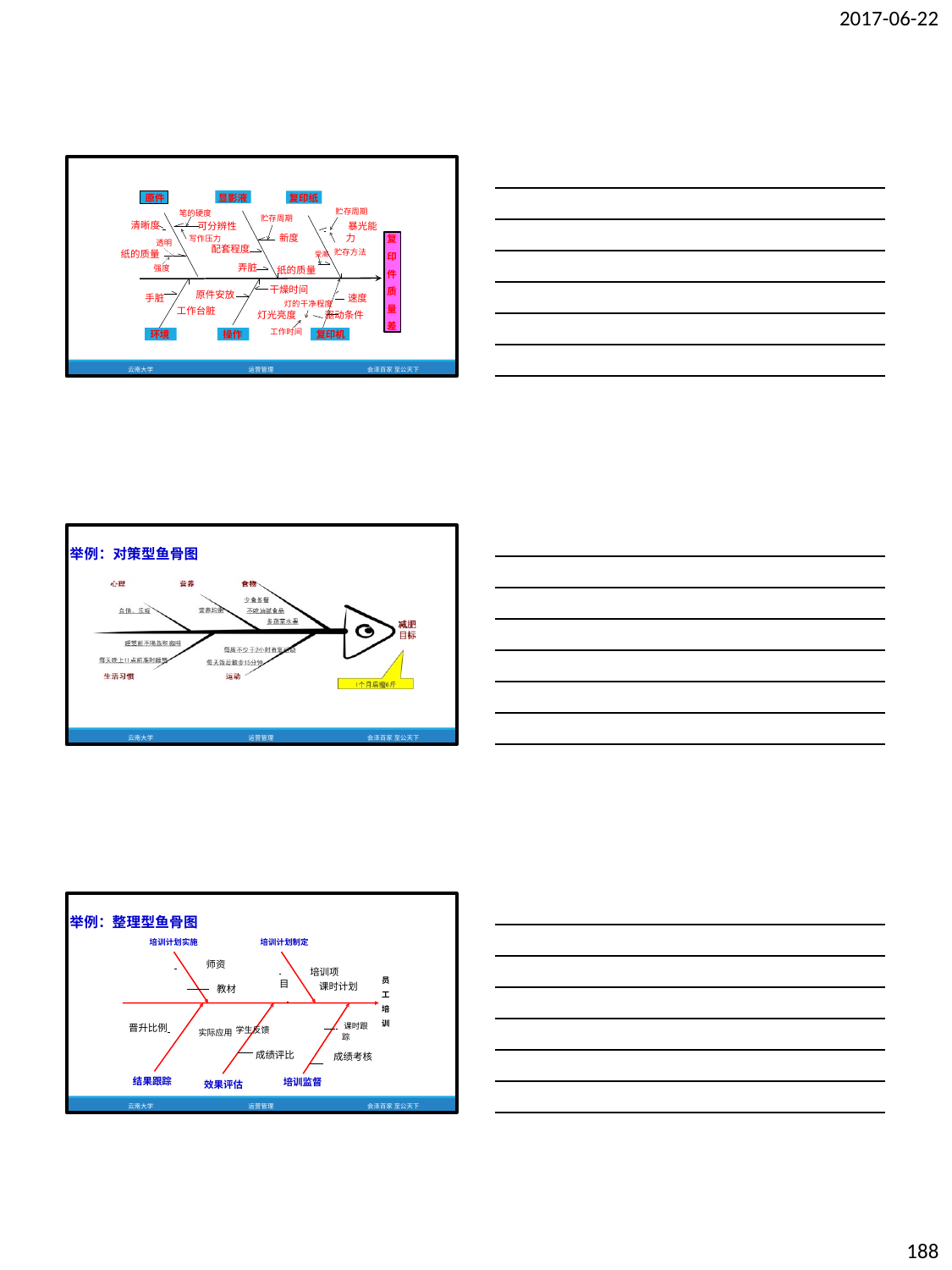

2017-06-22

显影液
原件
复印纸
贮存周期
 	 暴光能力
笔的硬度
可分辨性
写作压力
配套程度
弄脏

贮存周期

清晰度
透明
纸的质量
强度

新度
复
印 件 质 量 差

受潮 贮存方法
纸的质量

手脏

干燥时间
灯的干净程度

原件安放 工作台脏

     速度

灯光亮度	驱动条件
工作时间

环境
操作
复印机

云南大学
运营管理
会泽百家 至公天下

举例：对策型鱼骨图

云南大学
运营管理
会泽百家 至公天下

举例：整理型鱼骨图
培训计划实施

培训计划制定

 	 培训项目

 	  师资
员 工 培 训
课时计划
教材

晋升比例 	实际应用 学生反馈

        课时跟 踪
          成绩考核
成绩评比

结果跟踪
培训监督
效果评估

云南大学
运营管理
会泽百家 至公天下

188